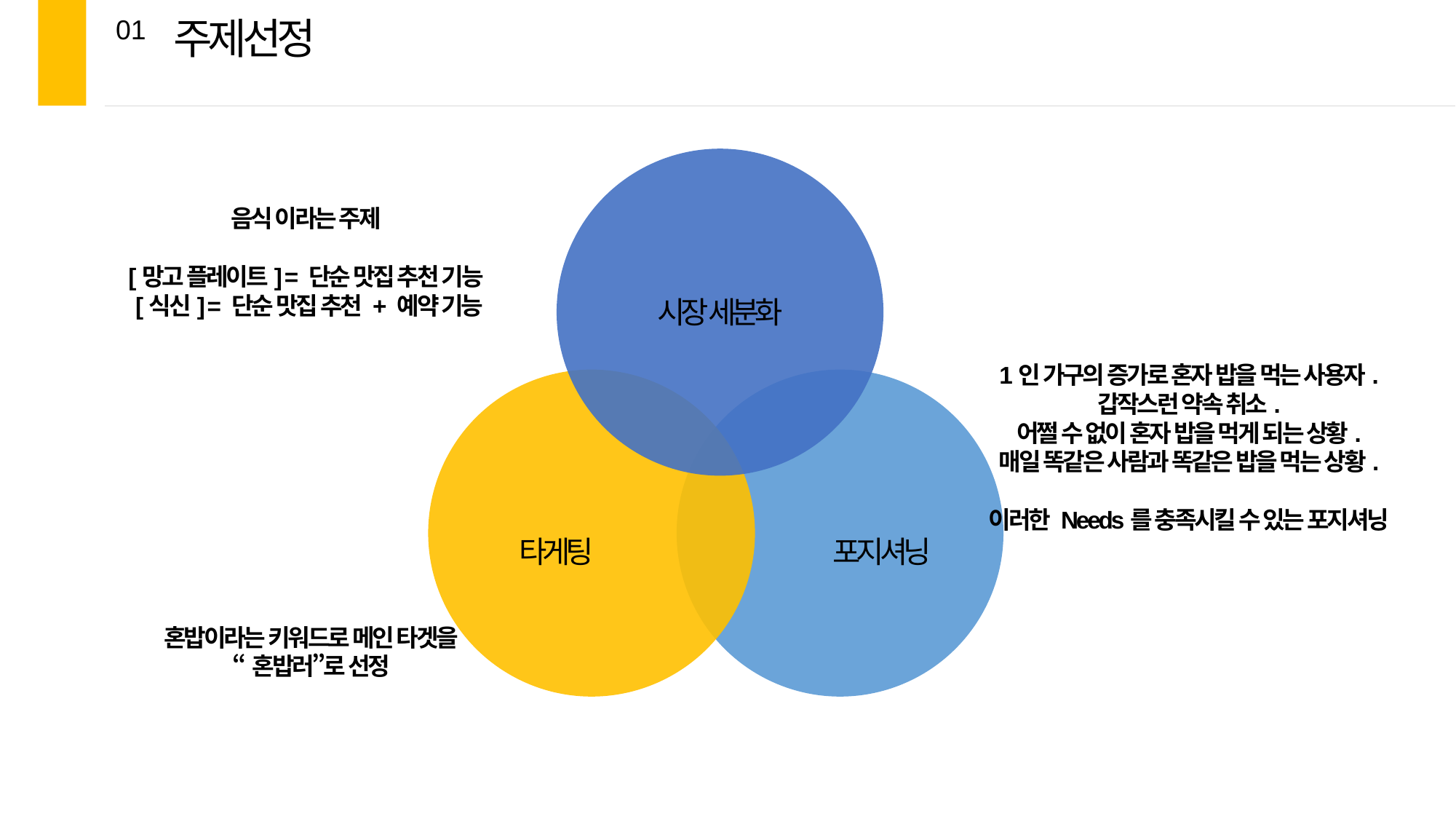

주제선정
01

음식 이라는 주제

[망고 플레이트] = 단순 맛집 추천 기능
 [식신] = 단순 맛집 추천 + 예약 기능

시장 세분화
1인 가구의 증가로 혼자 밥을 먹는 사용자.
갑작스런 약속 취소.
어쩔 수 없이 혼자 밥을 먹게 되는 상황.
매일 똑같은 사람과 똑같은 밥을 먹는 상황.

이러한 Needs를 충족시킬 수 있는 포지셔닝

타게팅
포지셔닝
혼밥이라는 키워드로 메인 타겟을
“혼밥러”로 선정